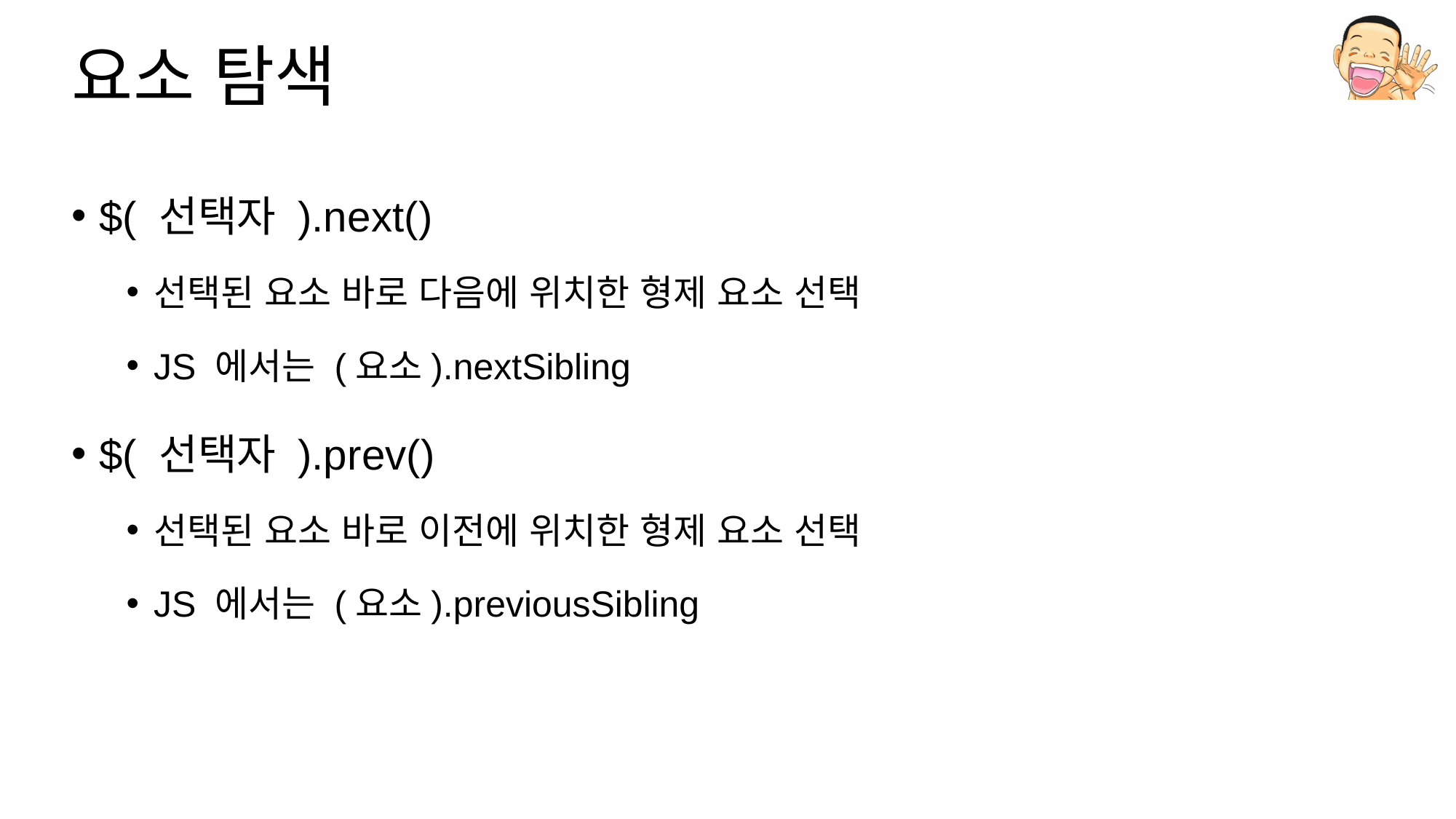

# 요소 탐색
$( 선택자 ).next()
선택된 요소 바로 다음에 위치한 형제 요소 선택
JS 에서는 (요소).nextSibling
$( 선택자 ).prev()
선택된 요소 바로 이전에 위치한 형제 요소 선택
JS 에서는 (요소).previousSibling